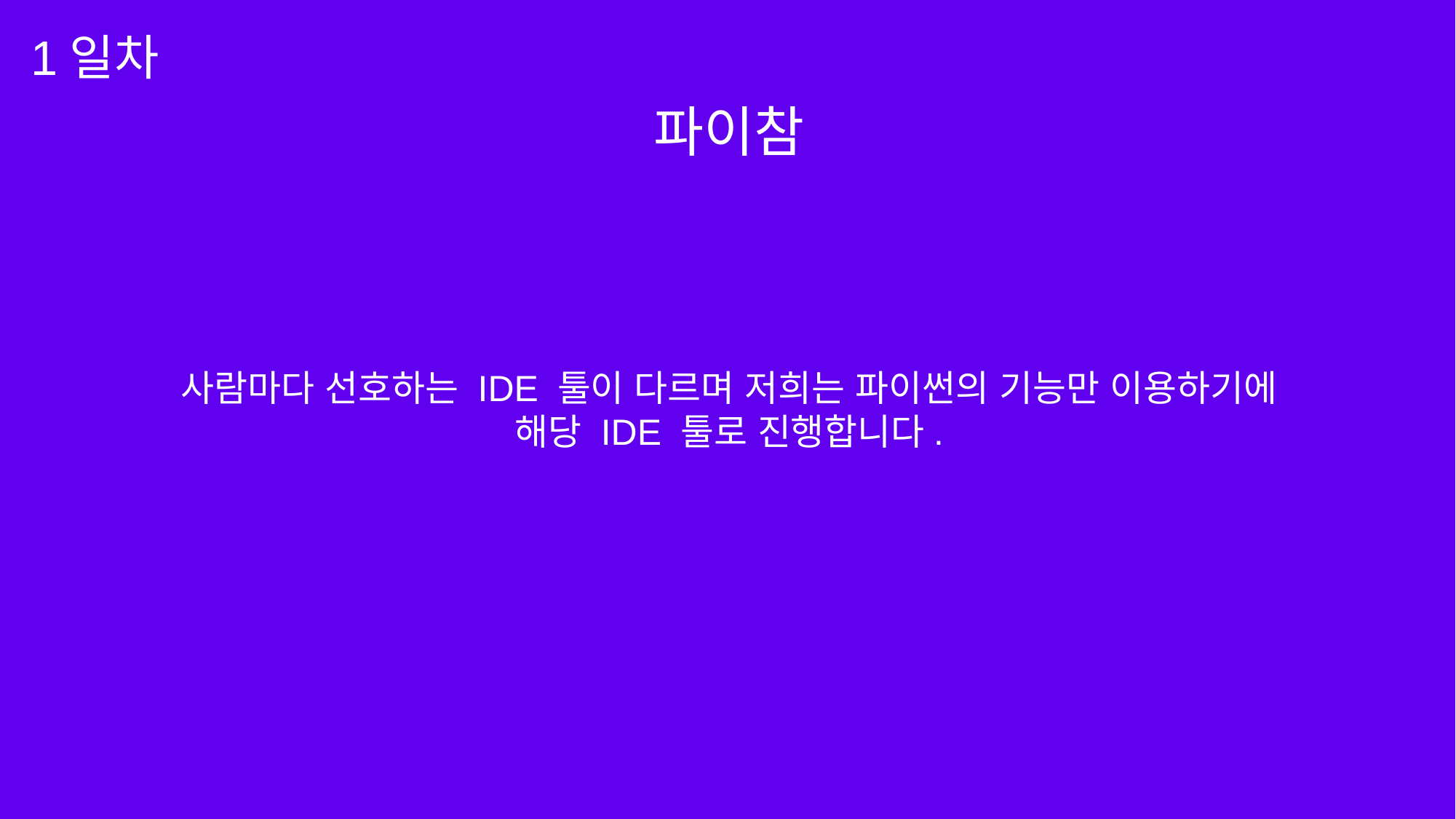

1일차
파이참
사람마다 선호하는 IDE 툴이 다르며 저희는 파이썬의 기능만 이용하기에
해당 IDE 툴로 진행합니다.